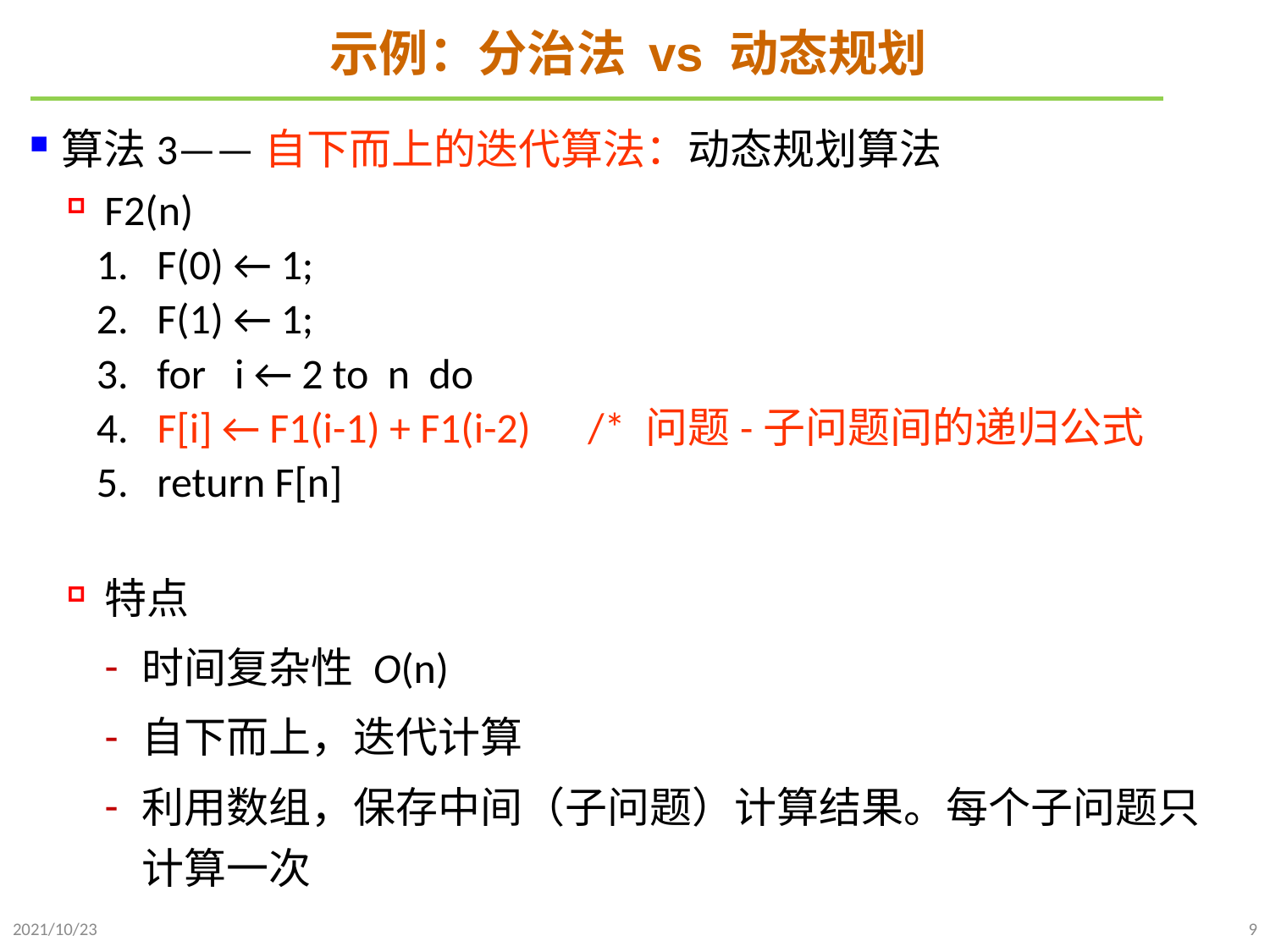

# 示例：分治法 vs 动态规划
算法3——自下而上的迭代算法：动态规划算法
F2(n)
       1.   F(0) ← 1;
       2.   F(1) ← 1;
       3.   for   i ← 2 to  n  do
       4.   F[i] ← F1(i-1) + F1(i-2)      /* 问题-子问题间的递归公式
       5.   return F[n]

特点
时间复杂性 O(n)
自下而上，迭代计算
利用数组，保存中间（子问题）计算结果。每个子问题只计算一次

2021/10/23
9